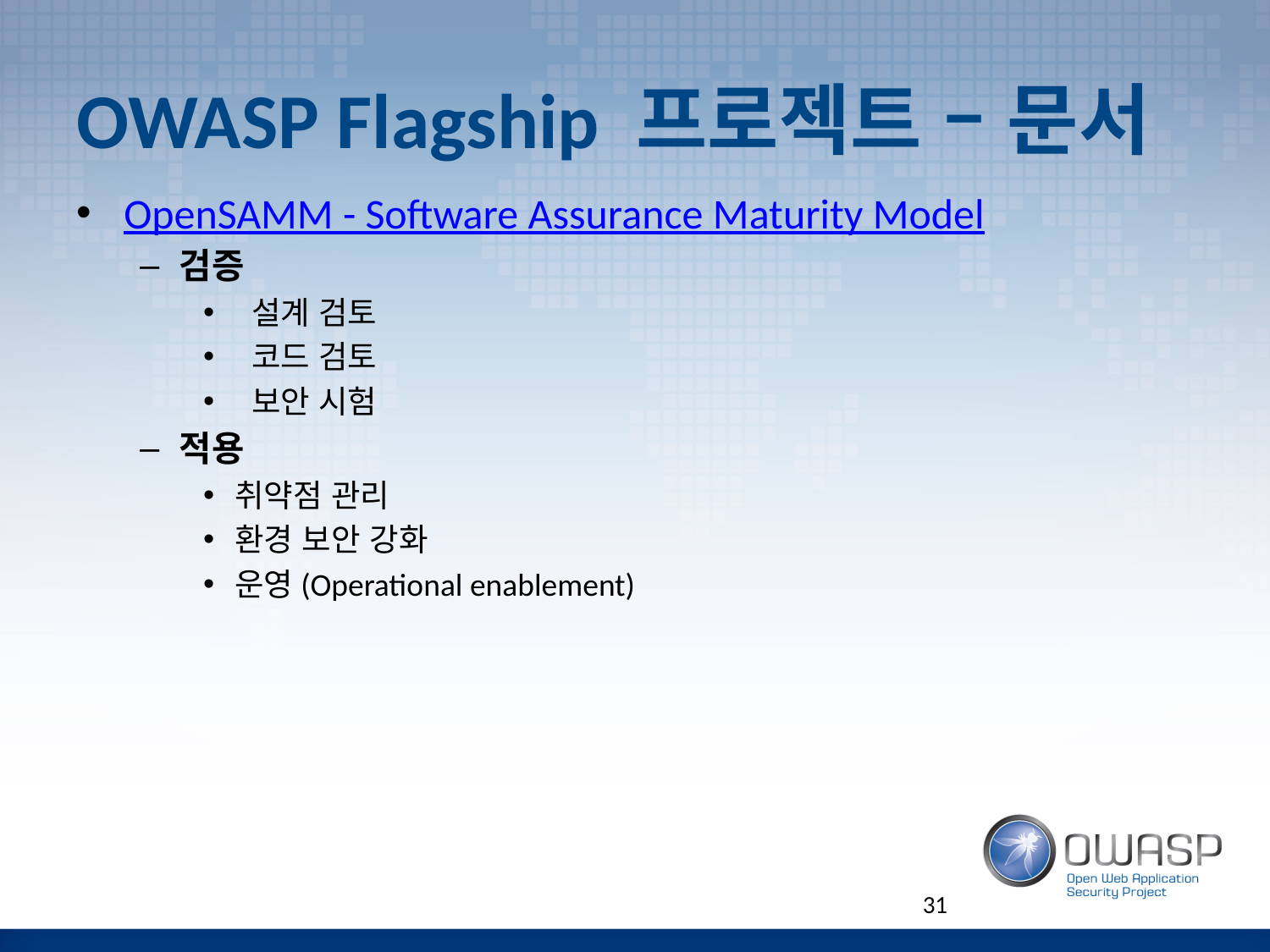

# OWASP Flagship 프로젝트 – 문서
OpenSAMM - Software Assurance Maturity Model
검증
 설계 검토
 코드 검토
 보안 시험
적용
취약점 관리
환경 보안 강화
운영(Operational enablement)
31